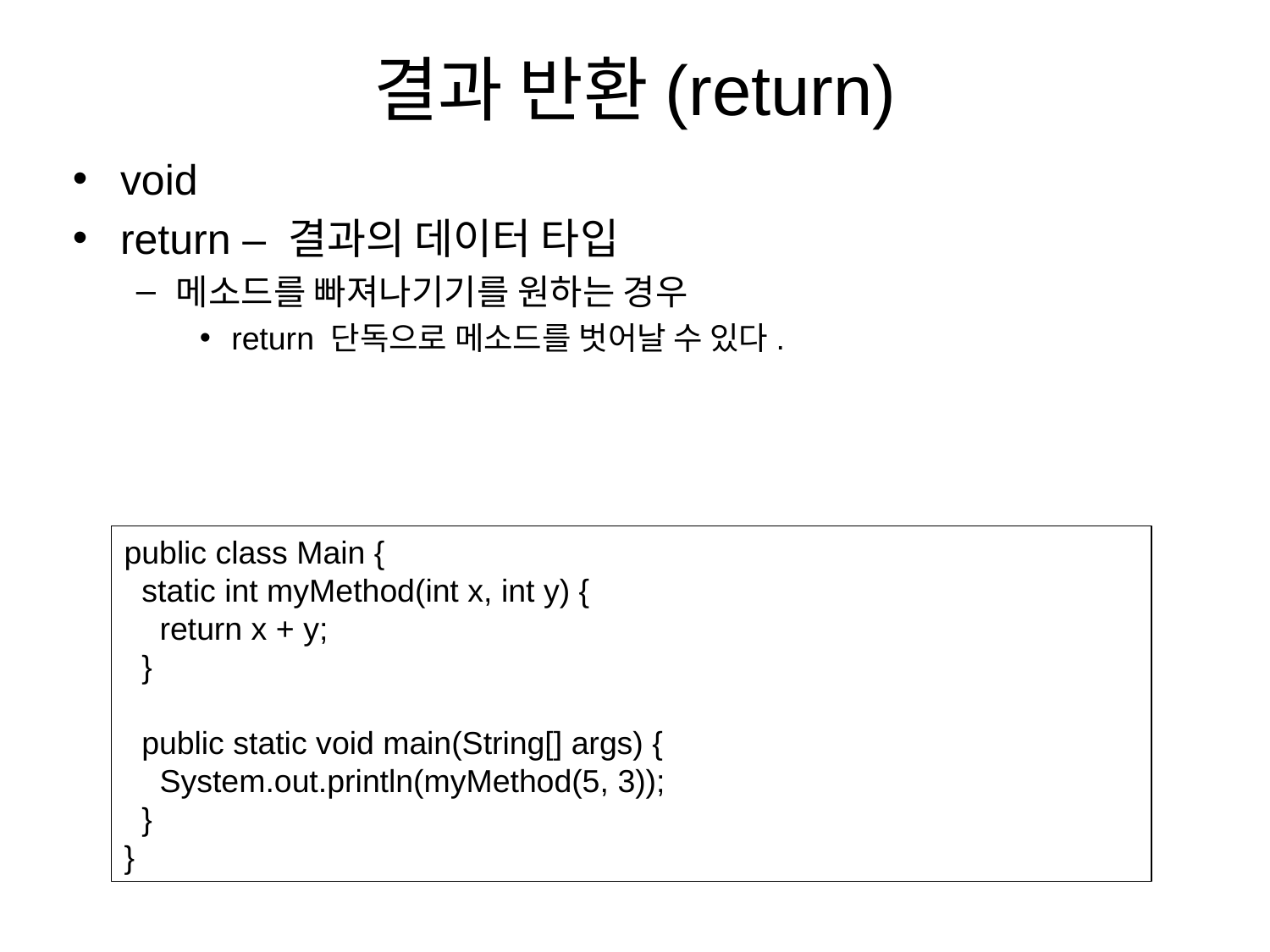

# 결과 반환(return)
void
return – 결과의 데이터 타입
메소드를 빠져나기기를 원하는 경우
return 단독으로 메소드를 벗어날 수 있다.
public class Main {
  static int myMethod(int x, int y) {
    return x + y;
  }

  public static void main(String[] args) {
    System.out.println(myMethod(5, 3));
  }
}